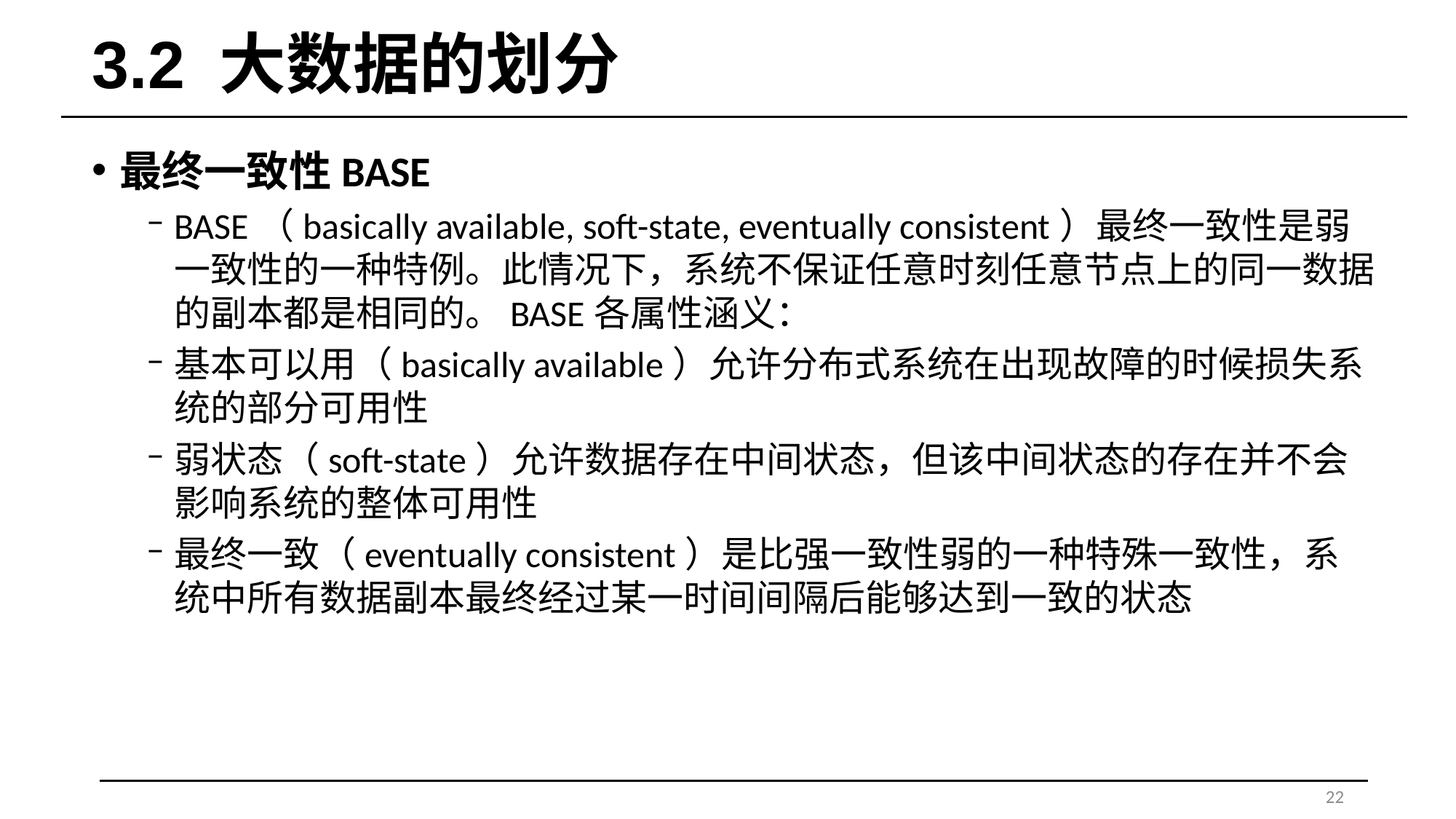

# 3.2 大数据的划分
最终一致性BASE
BASE（basically available, soft-state, eventually consistent）最终一致性是弱一致性的一种特例。此情况下，系统不保证任意时刻任意节点上的同一数据的副本都是相同的。BASE各属性涵义：
基本可以用（basically available）允许分布式系统在出现故障的时候损失系统的部分可用性
弱状态（soft-state）允许数据存在中间状态，但该中间状态的存在并不会影响系统的整体可用性
最终一致（eventually consistent）是比强一致性弱的一种特殊一致性，系统中所有数据副本最终经过某一时间间隔后能够达到一致的状态

22